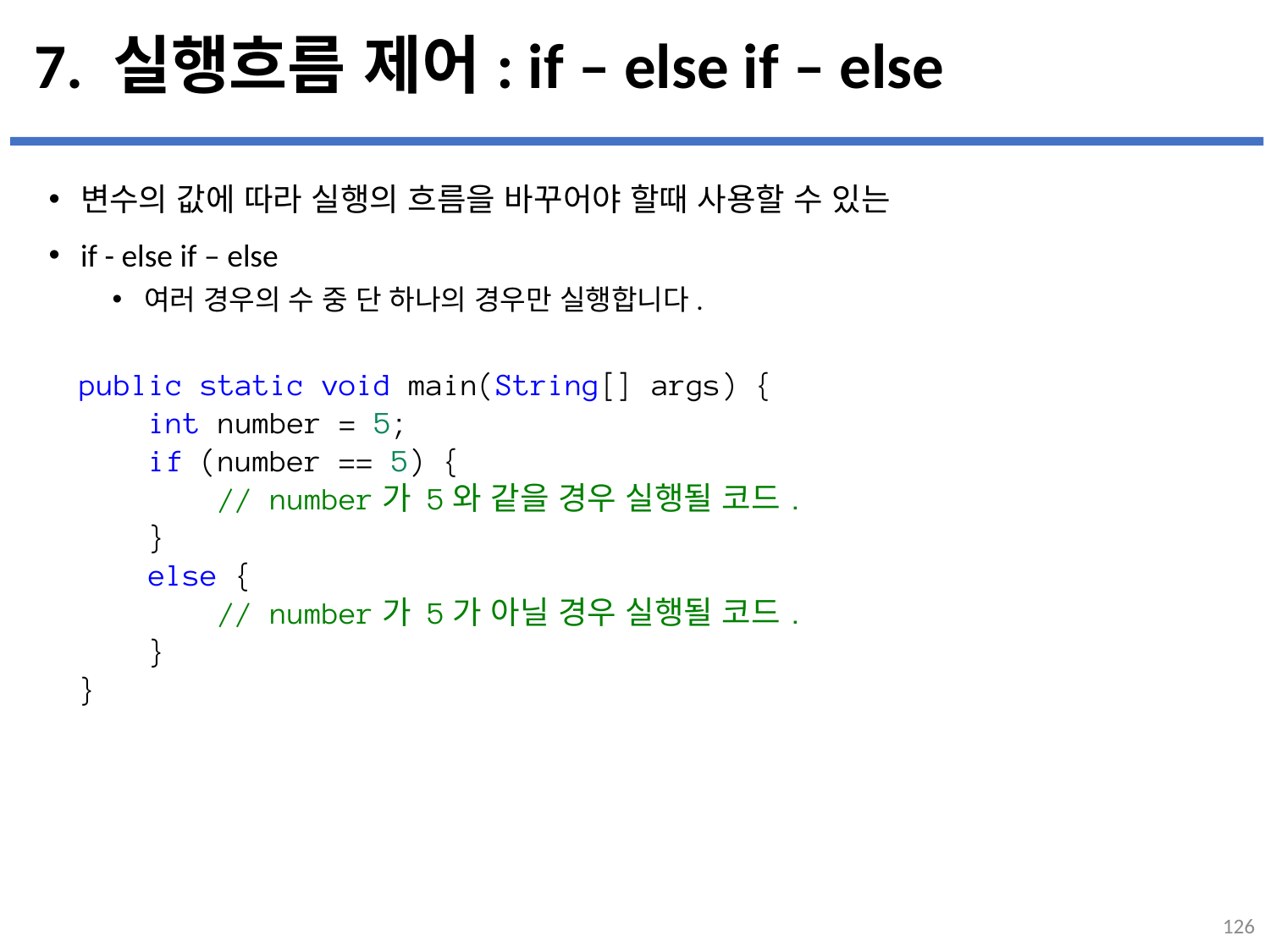

# 7. 실행흐름 제어: if – else if – else
변수의 값에 따라 실행의 흐름을 바꾸어야 할때 사용할 수 있는
if - else if – else
여러 경우의 수 중 단 하나의 경우만 실행합니다.
...

설명
public static void main(String[] args) {
    int number = 5;
    if (number == 5) {
        // number가 5와 같을 경우 실행될 코드.
    }
    else {
        // number가 5가 아닐 경우 실행될 코드.
    }
}
126